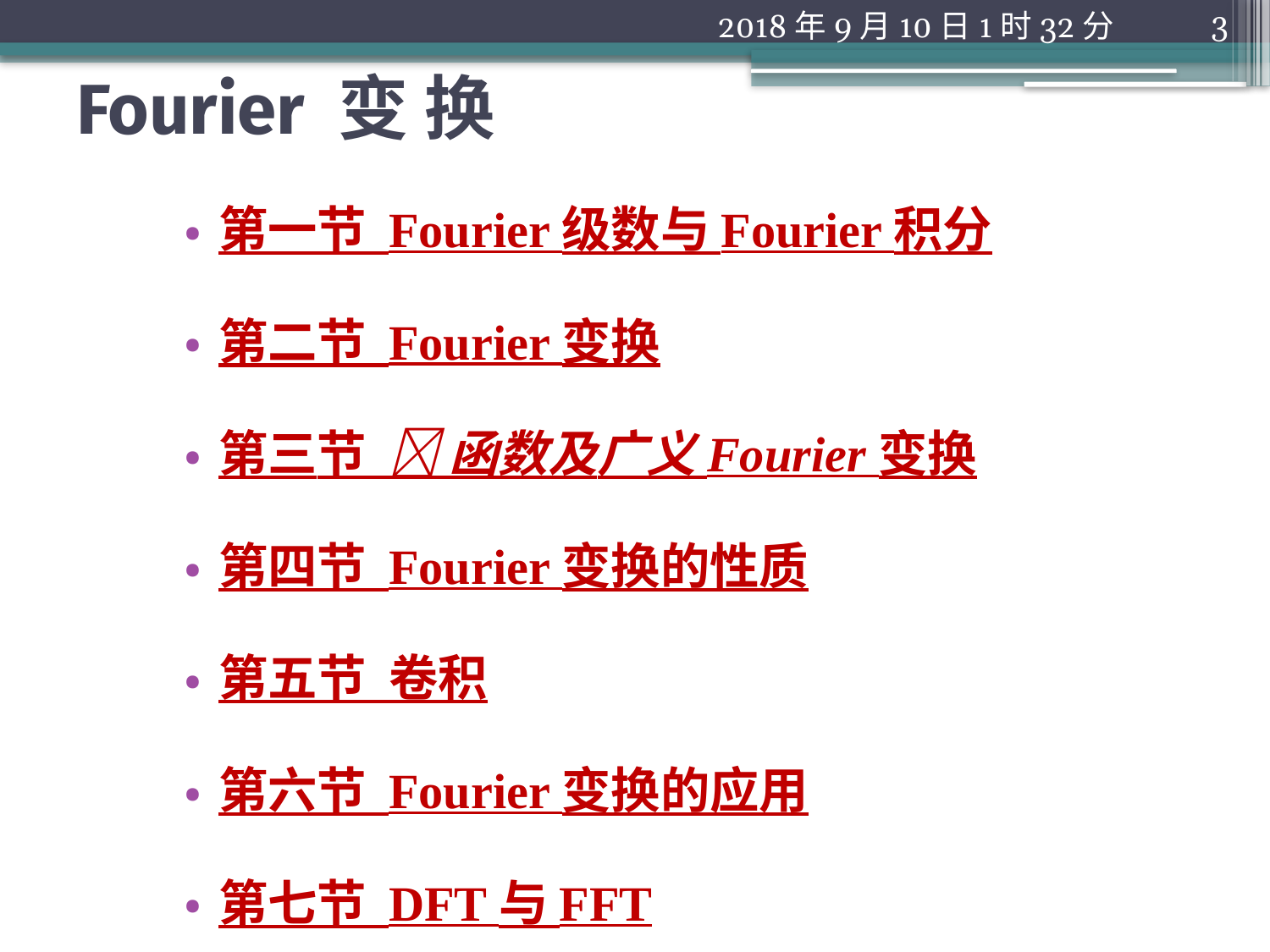

2018年9月10日1时32分
3
# Fourier 变 换
第一节  Fourier 级数与 Fourier 积分
第二节  Fourier 变换
第三节  δ 函数及广义 Fourier 变换
第四节  Fourier 变换的性质
第五节  卷积
第六节  Fourier 变换的应用
第七节  DFT 与 FFT
附录